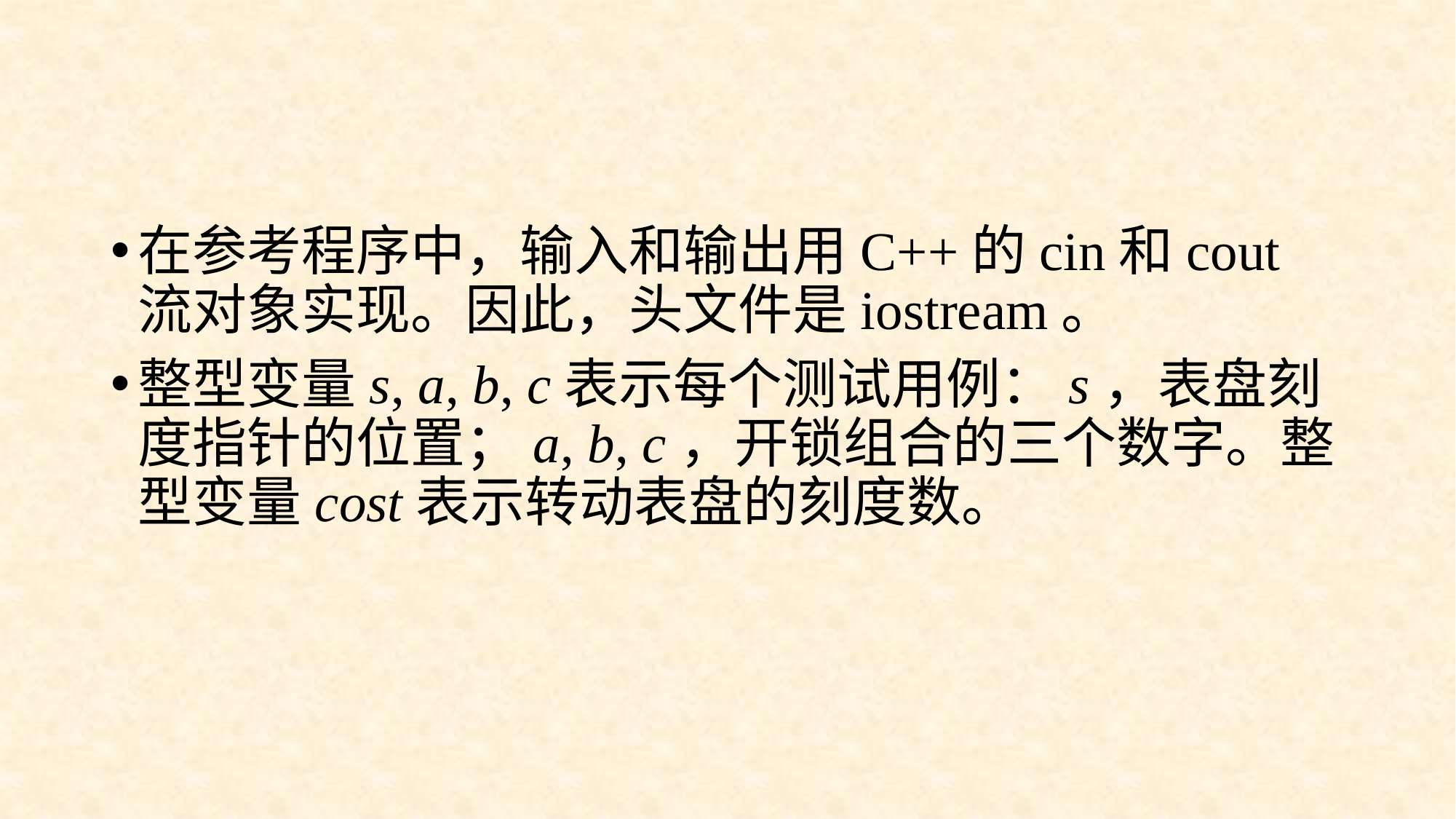

#
在参考程序中，输入和输出用C++的cin和cout流对象实现。因此，头文件是iostream。
整型变量s, a, b, c表示每个测试用例：s，表盘刻度指针的位置；a, b, c，开锁组合的三个数字。整型变量cost表示转动表盘的刻度数。